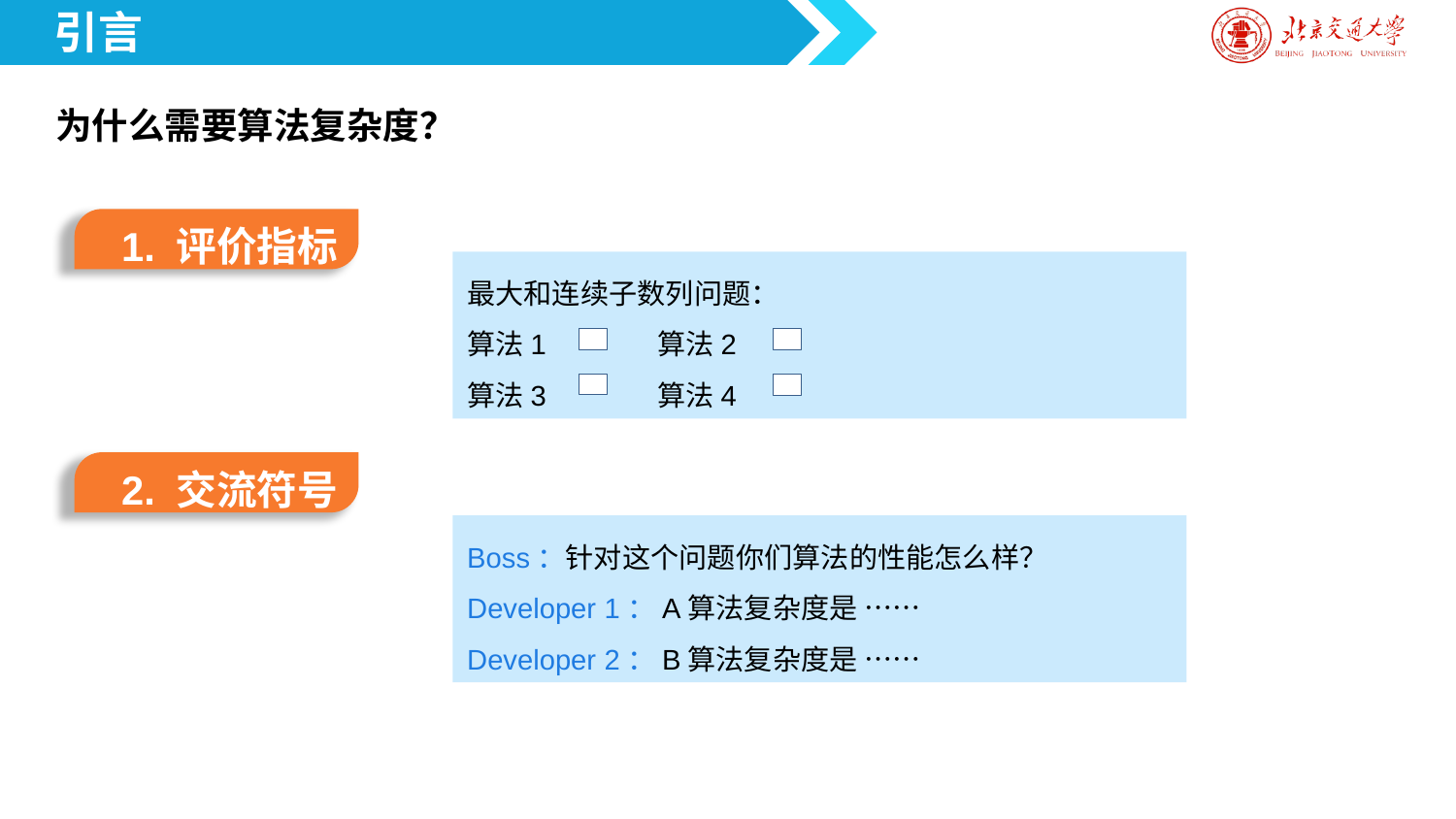

引言
为什么需要算法复杂度？
1. 评价指标

最大和连续子数列问题：
算法1             算法2
算法3             算法4

2. 交流符号

Boss：针对这个问题你们算法的性能怎么样？
Developer 1：A算法复杂度是 ……
Developer 2：B算法复杂度是 ……